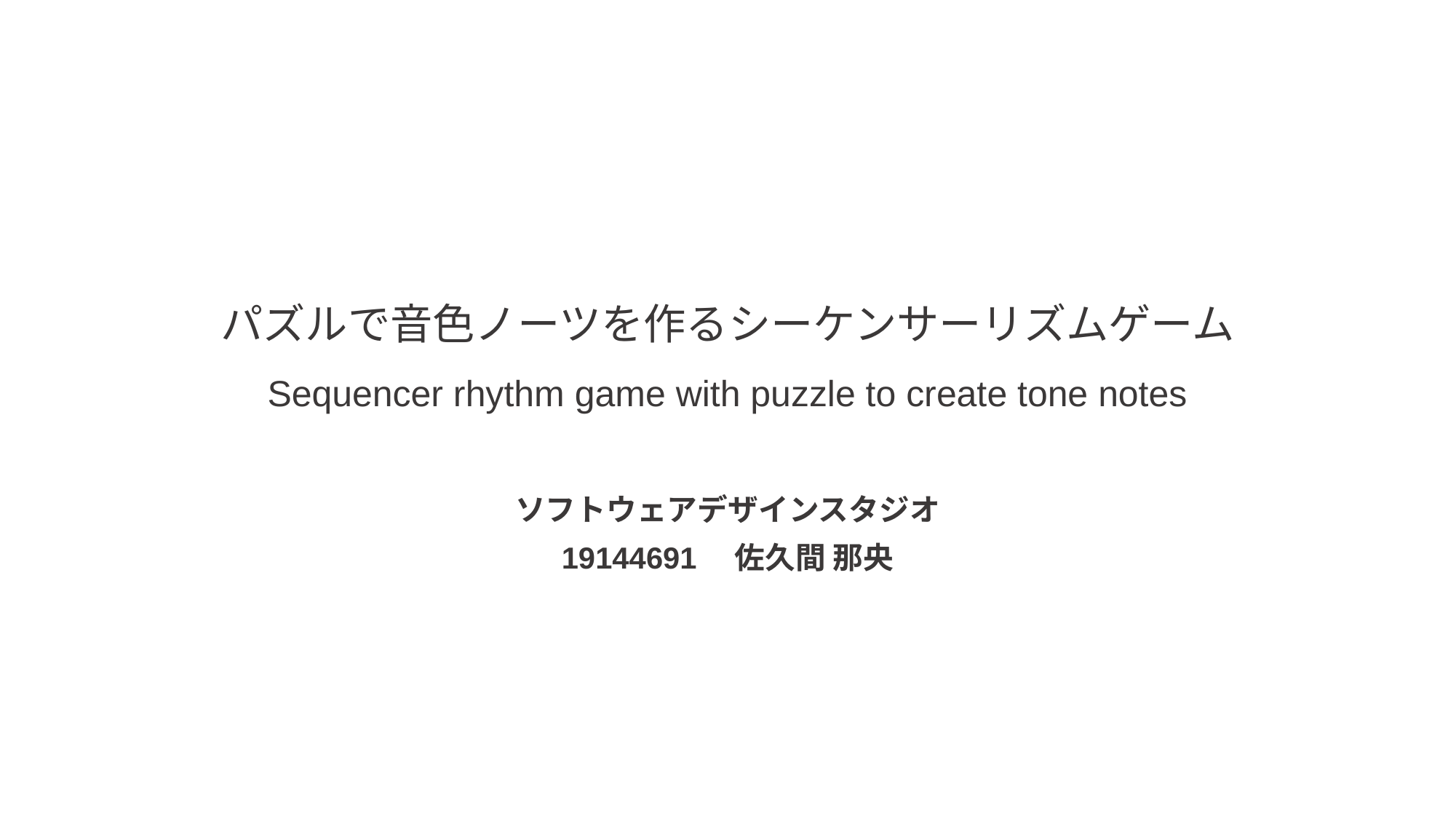

# パズルで音色ノーツを作るシーケンサーリズムゲーム Sequencer rhythm game with puzzle to create tone notes

ソフトウェアデザインスタジオ
19144691　佐久間 那央